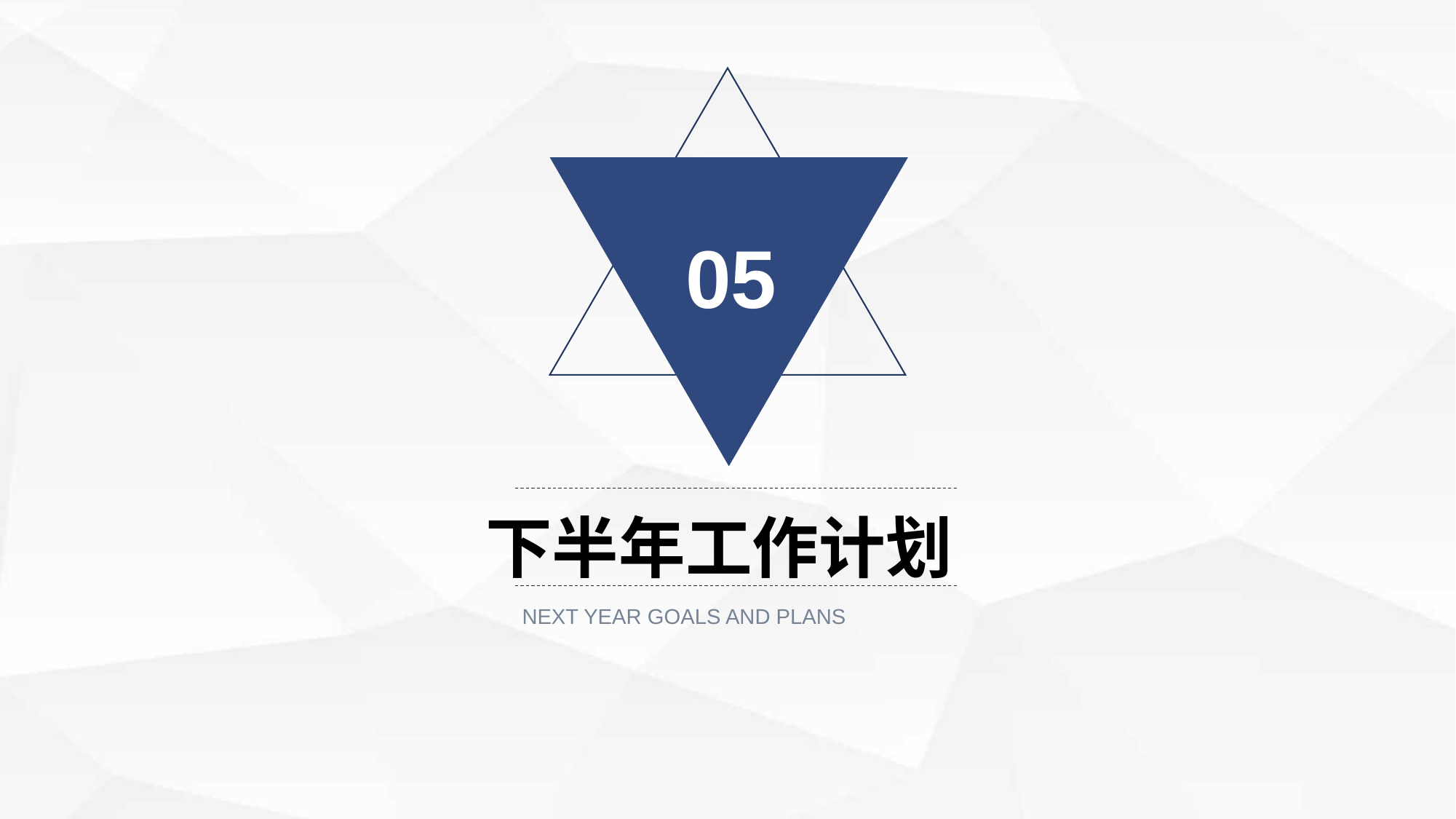

05
下半年工作计划
NEXT YEAR GOALS AND PLANS